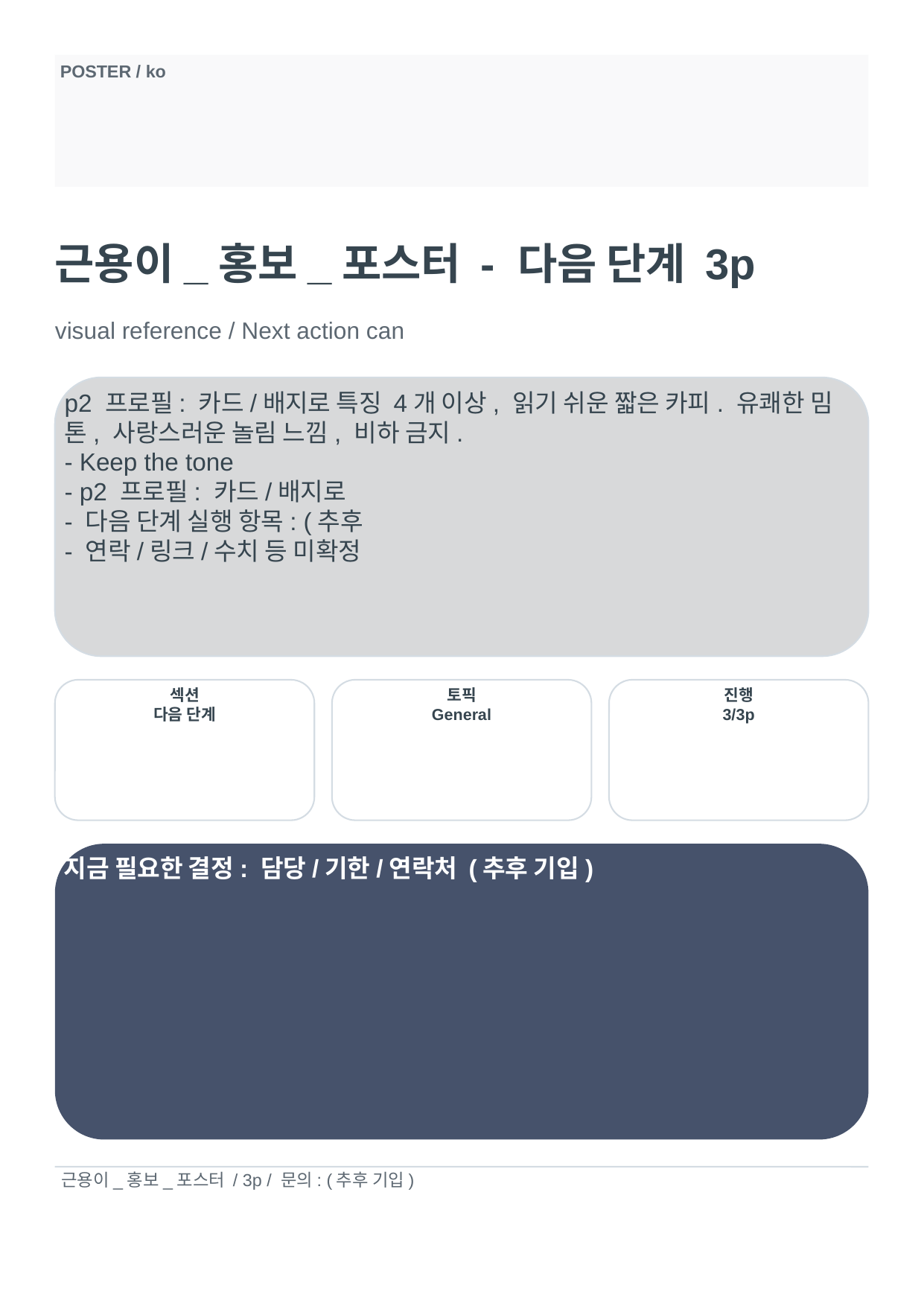

POSTER / ko
근용이_홍보_포스터 - 다음 단계 3p
visual reference / Next action can

p2 프로필: 카드/배지로 특징 4개 이상, 읽기 쉬운 짧은 카피. 유쾌한 밈 톤, 사랑스러운 놀림 느낌, 비하 금지.
- Keep the tone
- p2 프로필: 카드/배지로
- 다음 단계 실행 항목: (추후
- 연락/링크/수치 등 미확정

섹션
다음 단계
토픽
General
진행
3/3p

지금 필요한 결정: 담당/기한/연락처 (추후 기입)

근용이_홍보_포스터 / 3p / 문의: (추후 기입)